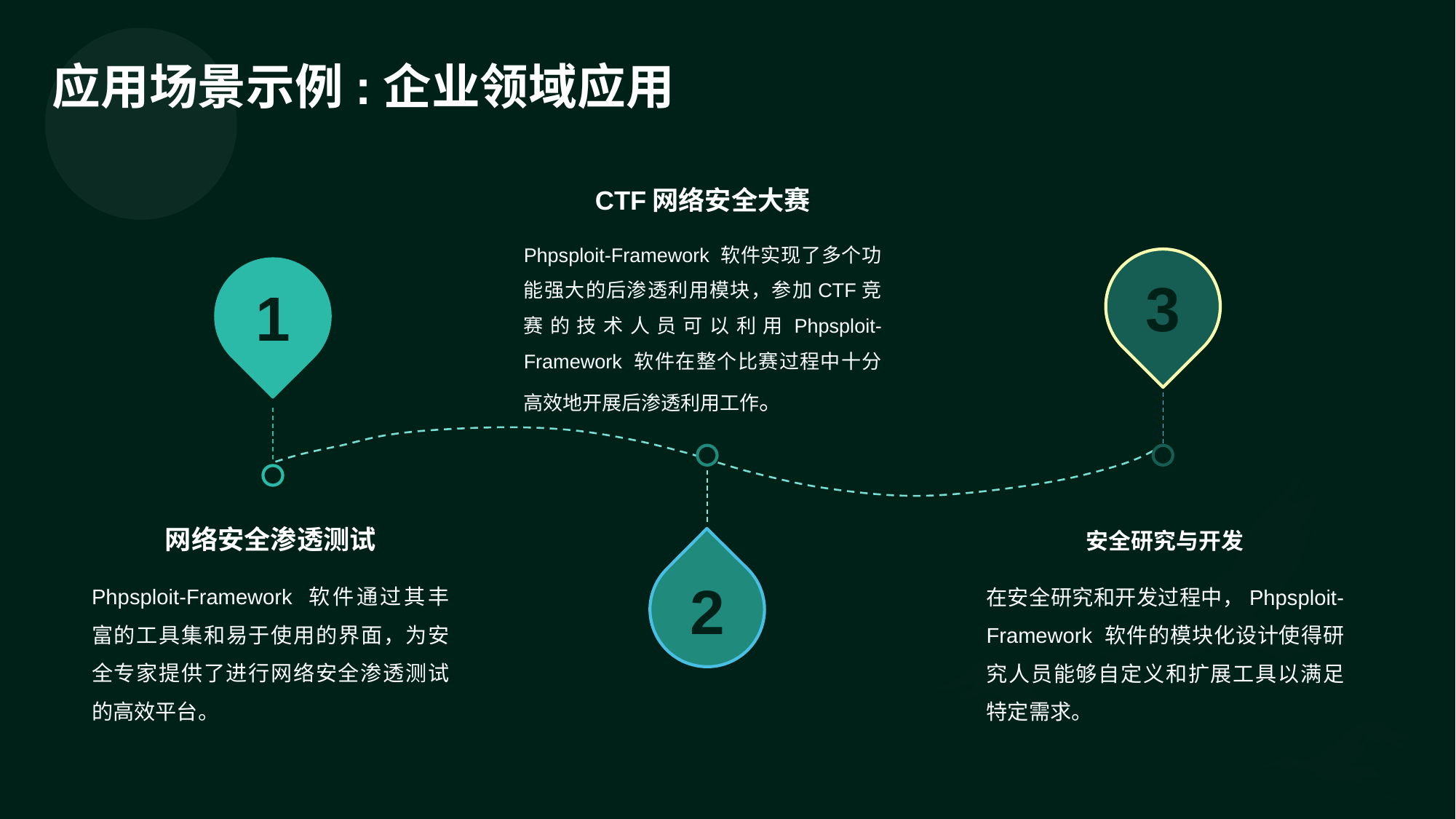

应用场景示例:企业领域应用
CTF网络安全大赛
Phpsploit-Framework 软件实现了多个功能强大的后渗透利用模块，参加CTF竞赛的技术人员可以利用Phpsploit-Framework 软件在整个比赛过程中十分高效地开展后渗透利用工作。

3
1

网络安全渗透测试
安全研究与开发

Phpsploit-Framework 软件通过其丰富的工具集和易于使用的界面，为安全专家提供了进行网络安全渗透测试的高效平台。
在安全研究和开发过程中，Phpsploit-Framework 软件的模块化设计使得研究人员能够自定义和扩展工具以满足特定需求。
2